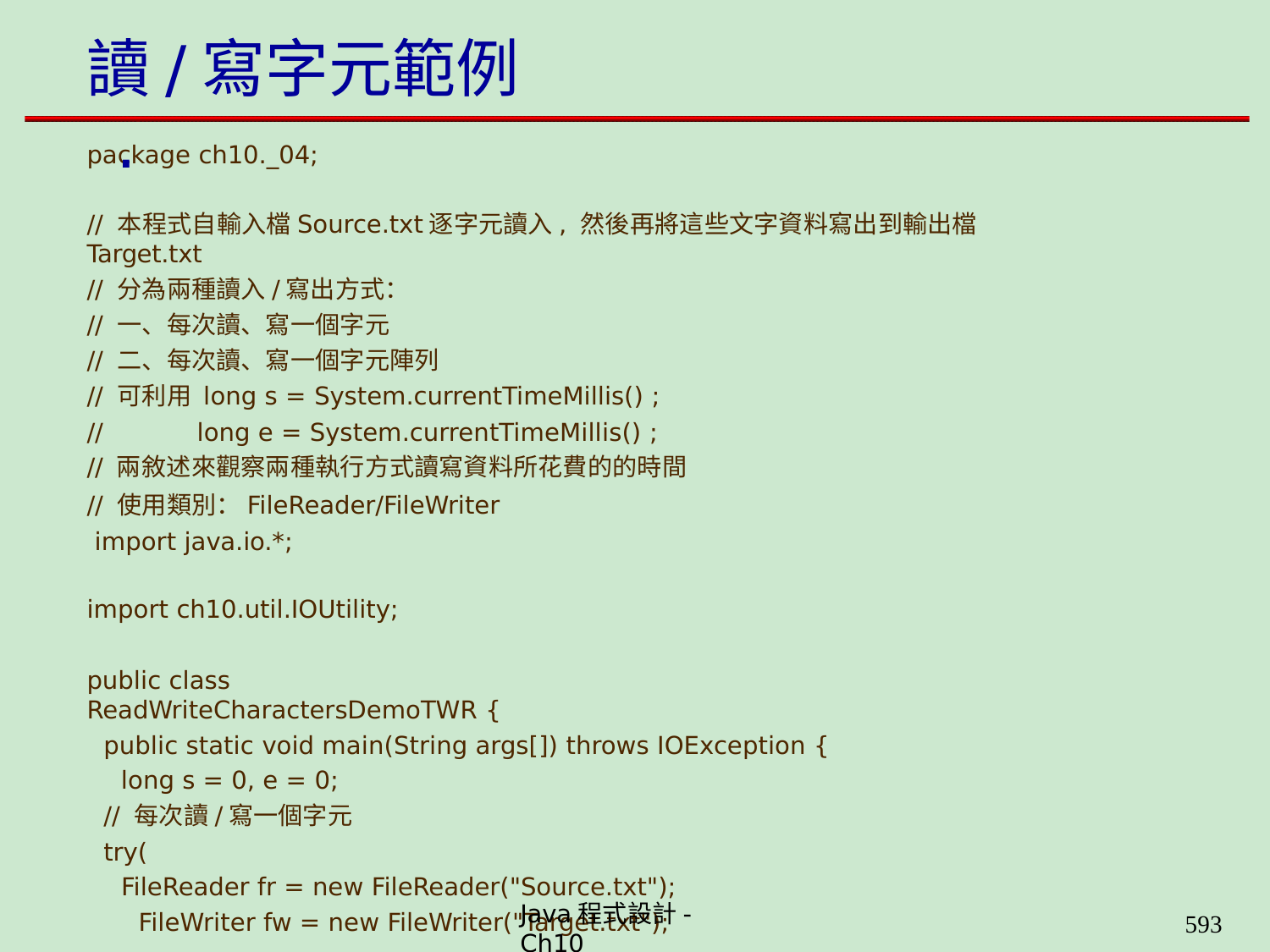

# 讀/寫字元範例 .
package ch10._04;

// 本程式自輸入檔Source.txt逐字元讀入, 然後再將這些文字資料寫出到輸出檔Target.txt
// 分為兩種讀入/寫出方式：
// 一、每次讀、寫一個字元
// 二、每次讀、寫一個字元陣列
// 可利用 long s = System.currentTimeMillis() ;
//	long e = System.currentTimeMillis() ;
// 兩敘述來觀察兩種執行方式讀寫資料所花費的的時間
// 使用類別：FileReader/FileWriter  import java.io.*;

import ch10.util.IOUtility;

public class ReadWriteCharactersDemoTWR {
public static void main(String args[]) throws IOException {  long s = 0, e = 0;
// 每次讀/寫一個字元
try(
FileReader fr = new FileReader("Source.txt");  FileWriter fw = new FileWriter("Target.txt");
Java程式設計-Ch10
593